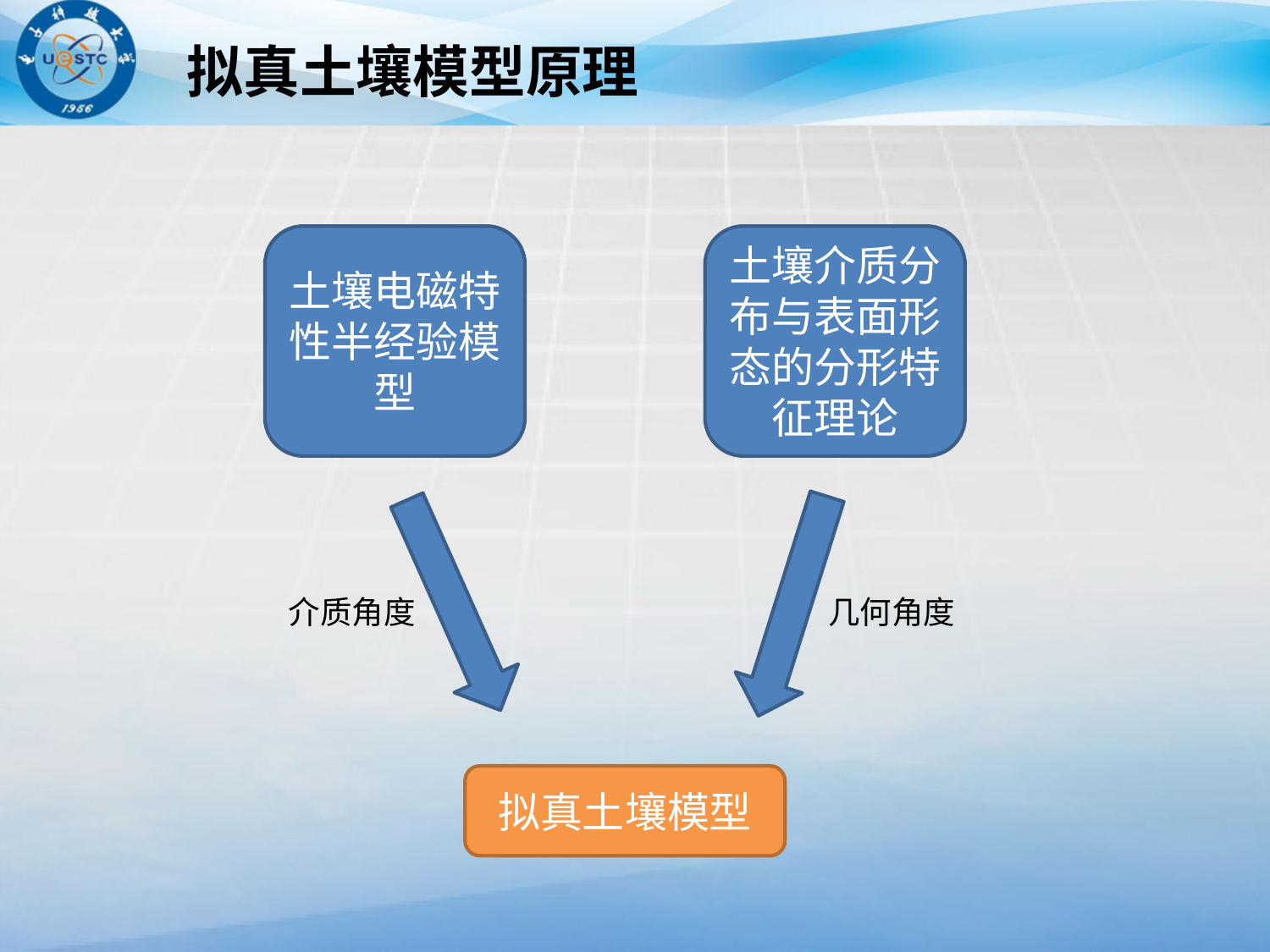

拟真土壤模型原理
土壤电磁特性半经验模型
土壤介质分布与表面形态的分形特征理论

介质角度
几何角度
拟真土壤模型